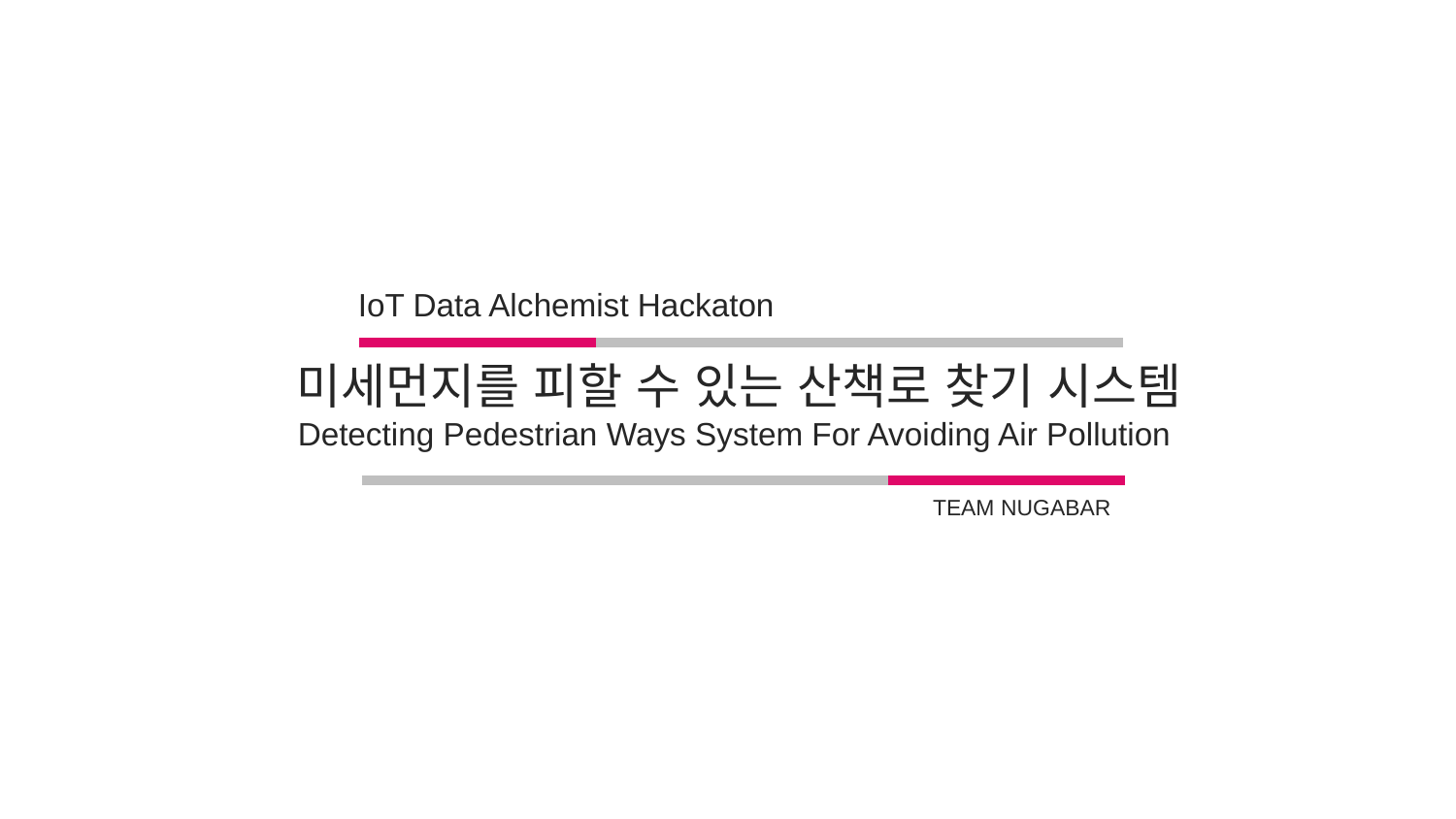

IoT Data Alchemist Hackaton
미세먼지를 피할 수 있는 산책로 찾기 시스템
Detecting Pedestrian Ways System For Avoiding Air Pollution
TEAM NUGABAR